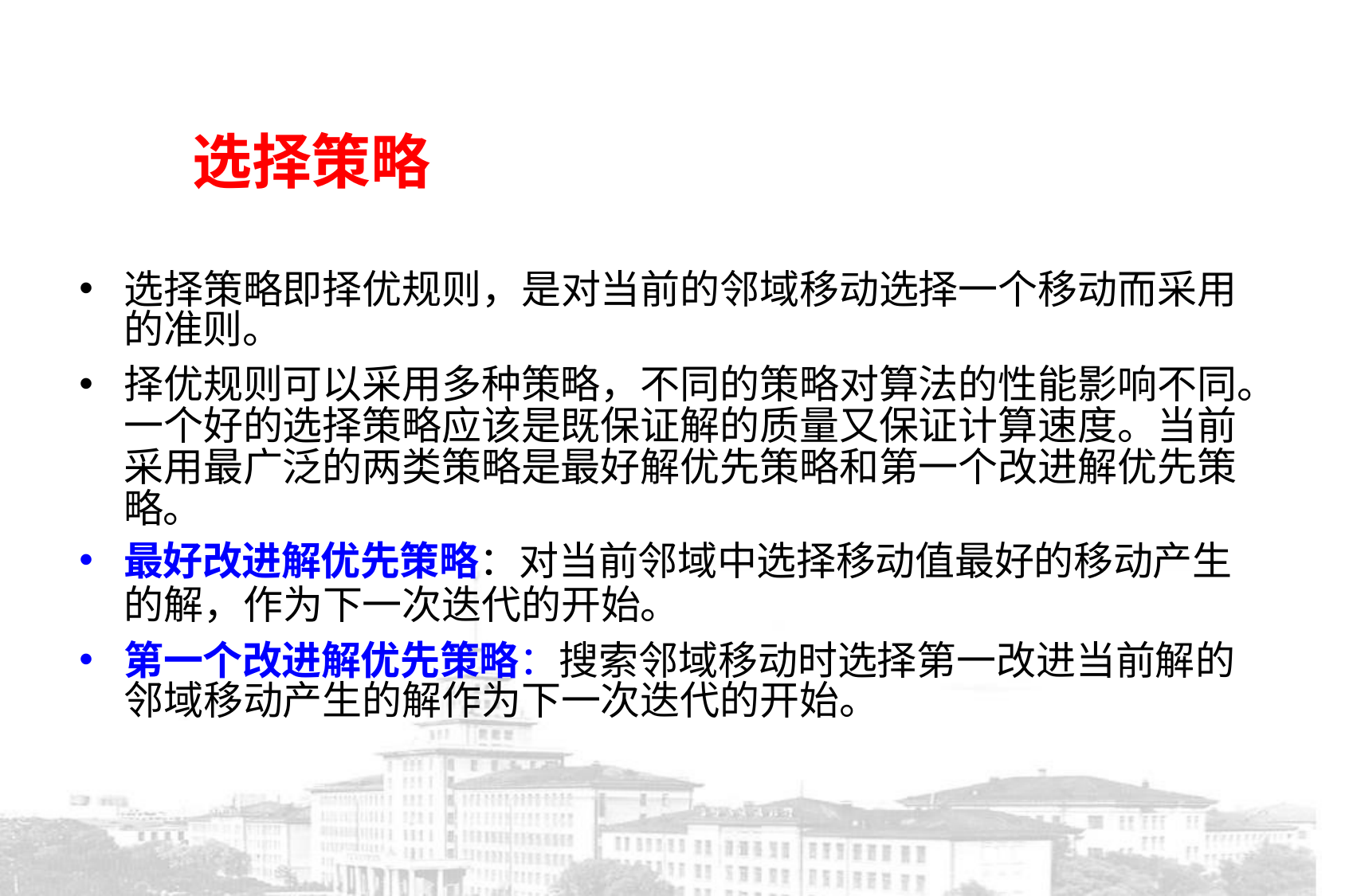

# 选择策略
选择策略即择优规则，是对当前的邻域移动选择一个移动而采用的准则。
择优规则可以采用多种策略，不同的策略对算法的性能影响不同。一个好的选择策略应该是既保证解的质量又保证计算速度。当前 采用最广泛的两类策略是最好解优先策略和第一个改进解优先策 略。
最好改进解优先策略：对当前邻域中选择移动值最好的移动产生
的解，作为下一次迭代的开始。
第一个改进解优先策略：搜索邻域移动时选择第一改进当前解的邻域移动产生的解作为下一次迭代的开始。